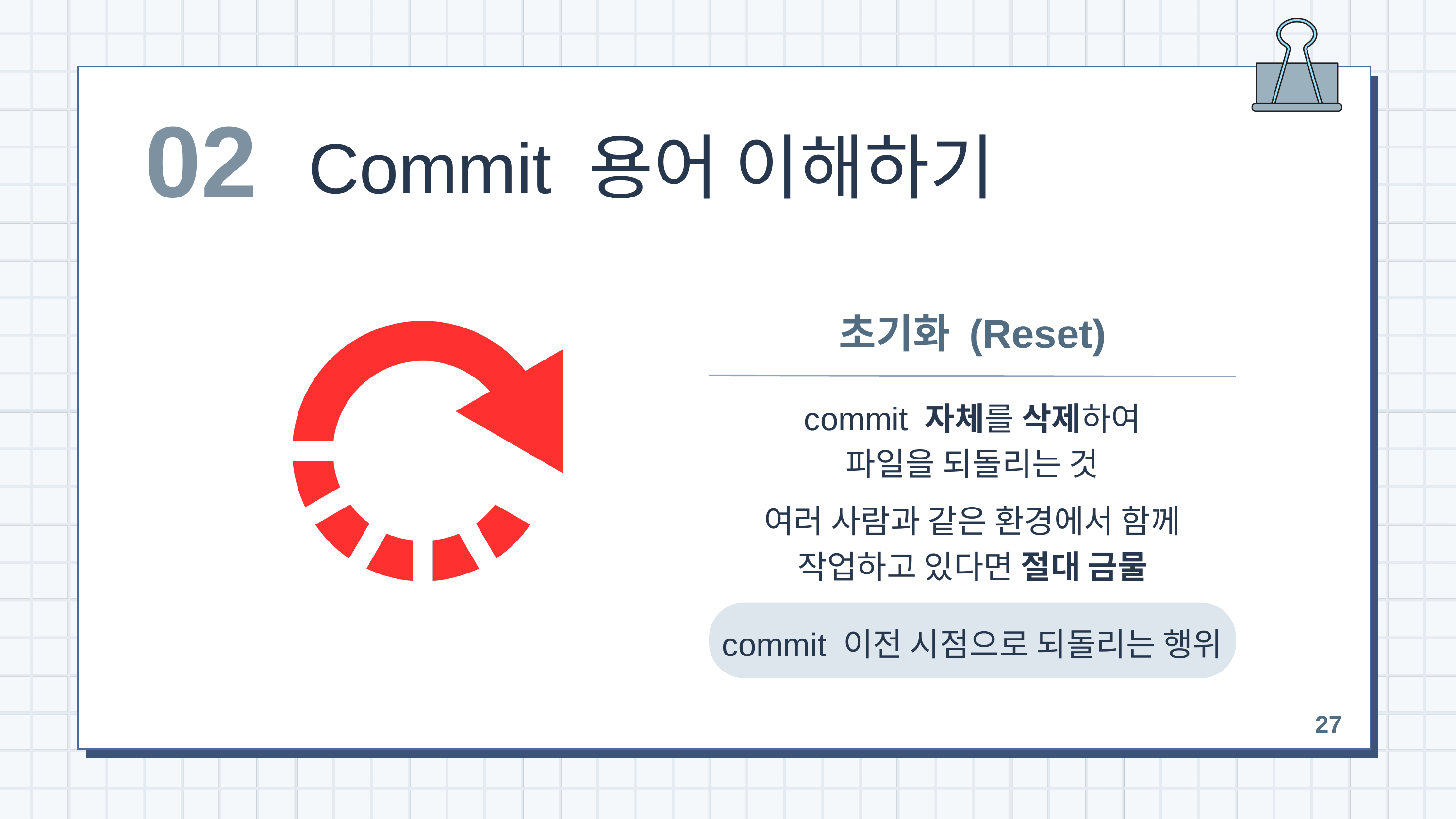

02
Commit 용어 이해하기
초기화 (Reset)

commit 자체를 삭제하여
파일을 되돌리는 것
여러 사람과 같은 환경에서 함께
작업하고 있다면 절대 금물

commit 이전 시점으로 되돌리는 행위
27